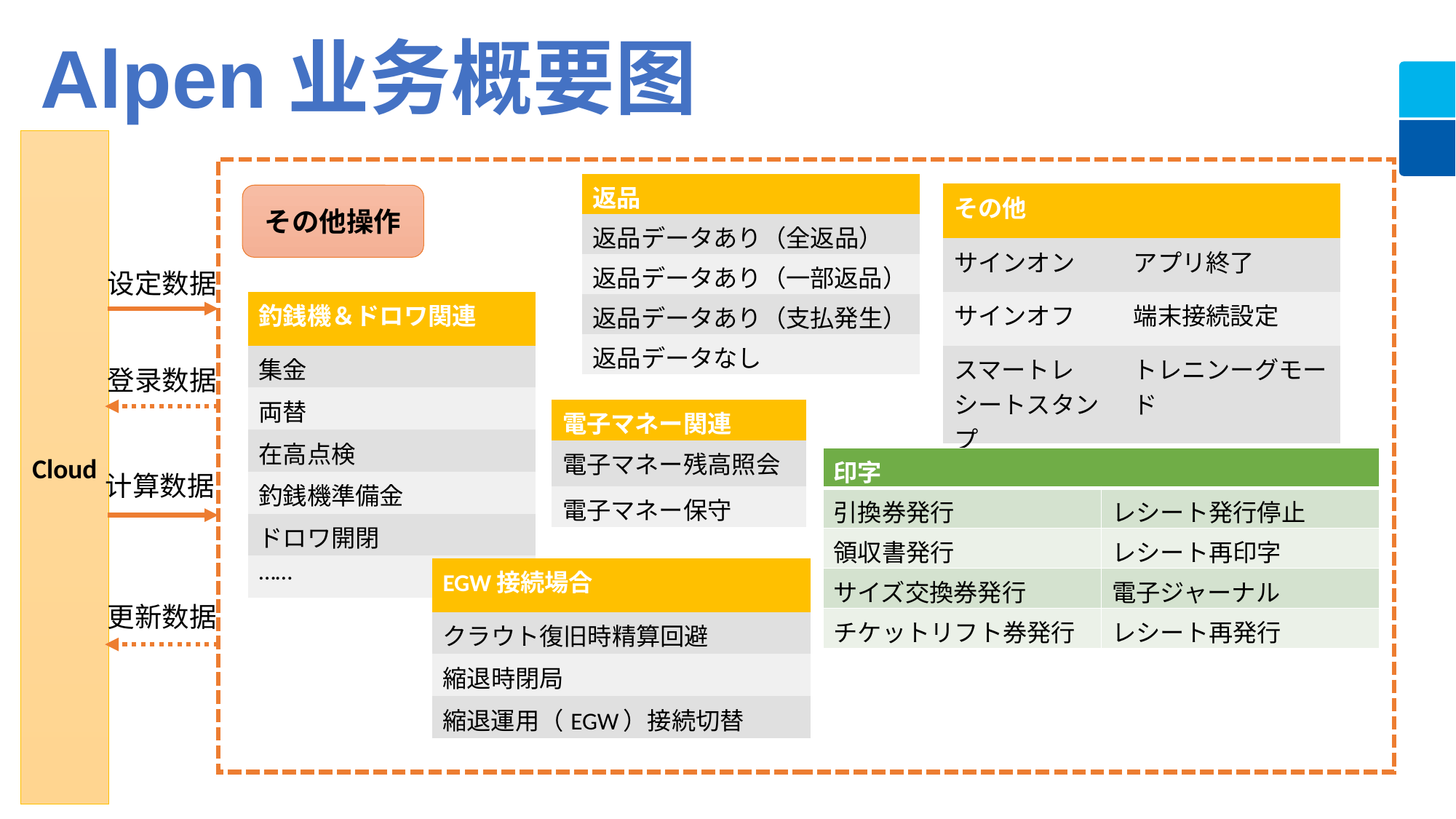

Alpen业务概要图
Cloud

| 返品 |
| --- |
| 返品データあり（全返品） |
| 返品データあり（一部返品） |
| 返品データあり（支払発生） |
| 返品データなし |
| その他 |  |
| --- | --- |
| サインオン | アプリ終了 |
| サインオフ | 端末接続設定 |
| スマートレシートスタンプ | トレニンーグモード |
その他操作
设定数据
| 釣銭機＆ドロワ関連 |
| --- |
| 集金 |
| 両替 |
| 在高点検 |
| 釣銭機準備金 |
| ドロワ開閉 |
| …… |
登录数据
| 電子マネー関連 |
| --- |
| 電子マネー残高照会 |
| 電子マネー保守 |
| 印字 |  |
| --- | --- |
| 引換券発行 | レシート発行停止 |
| 領収書発行 | レシート再印字 |
| サイズ交換券発行 | 電子ジャーナル |
| チケットリフト券発行 | レシート再発行 |
计算数据
| EGW接続場合 |
| --- |
| クラウト復旧時精算回避 |
| 縮退時閉局 |
| 縮退運用（EGW）接続切替 |
更新数据